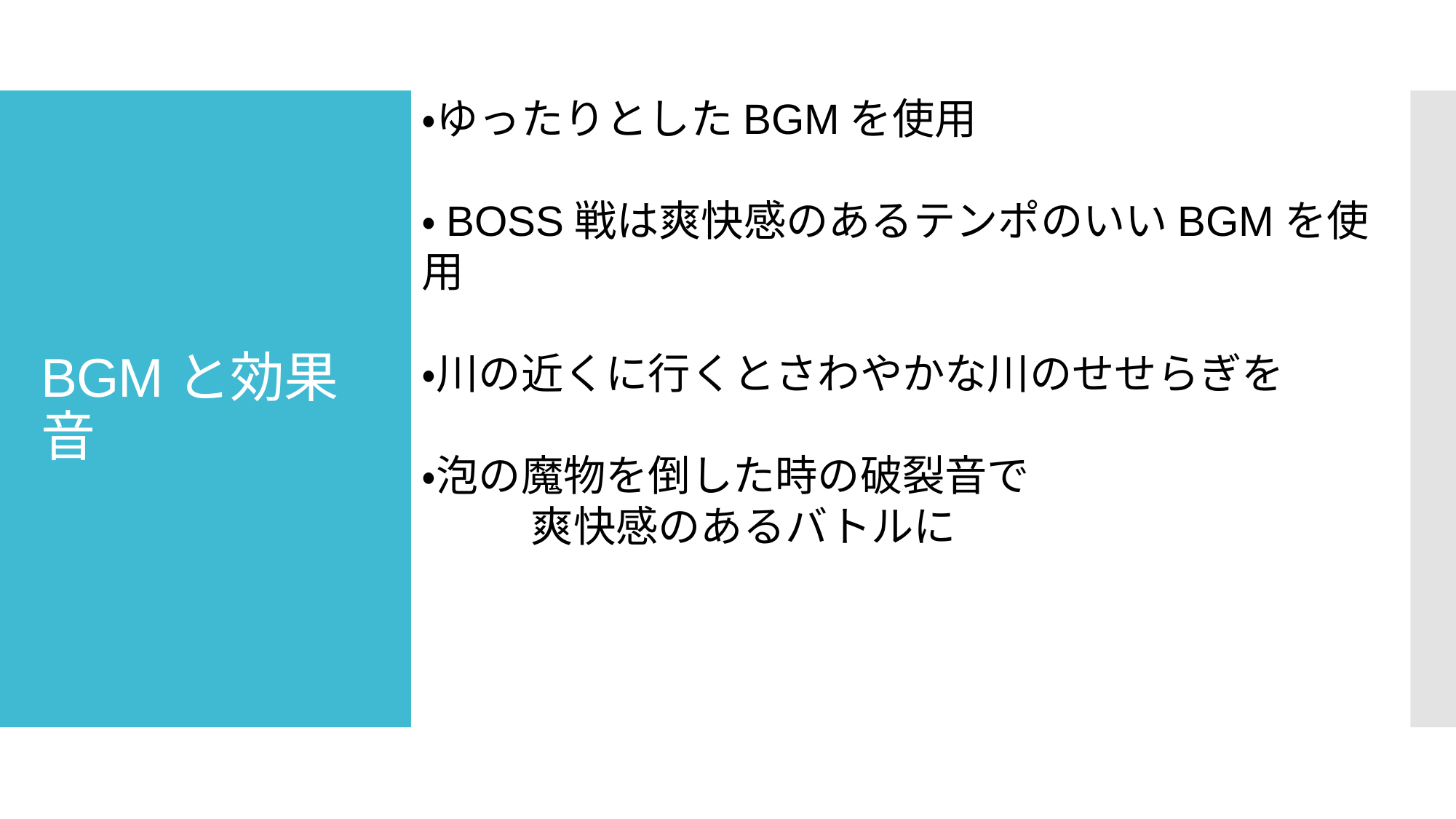

・ゆったりとしたBGMを使用

・BOSS戦は爽快感のあるテンポのいいBGMを使用

・川の近くに行くとさわやかな川のせせらぎを

・泡の魔物を倒した時の破裂音で
	爽快感のあるバトルに
# BGMと効果音